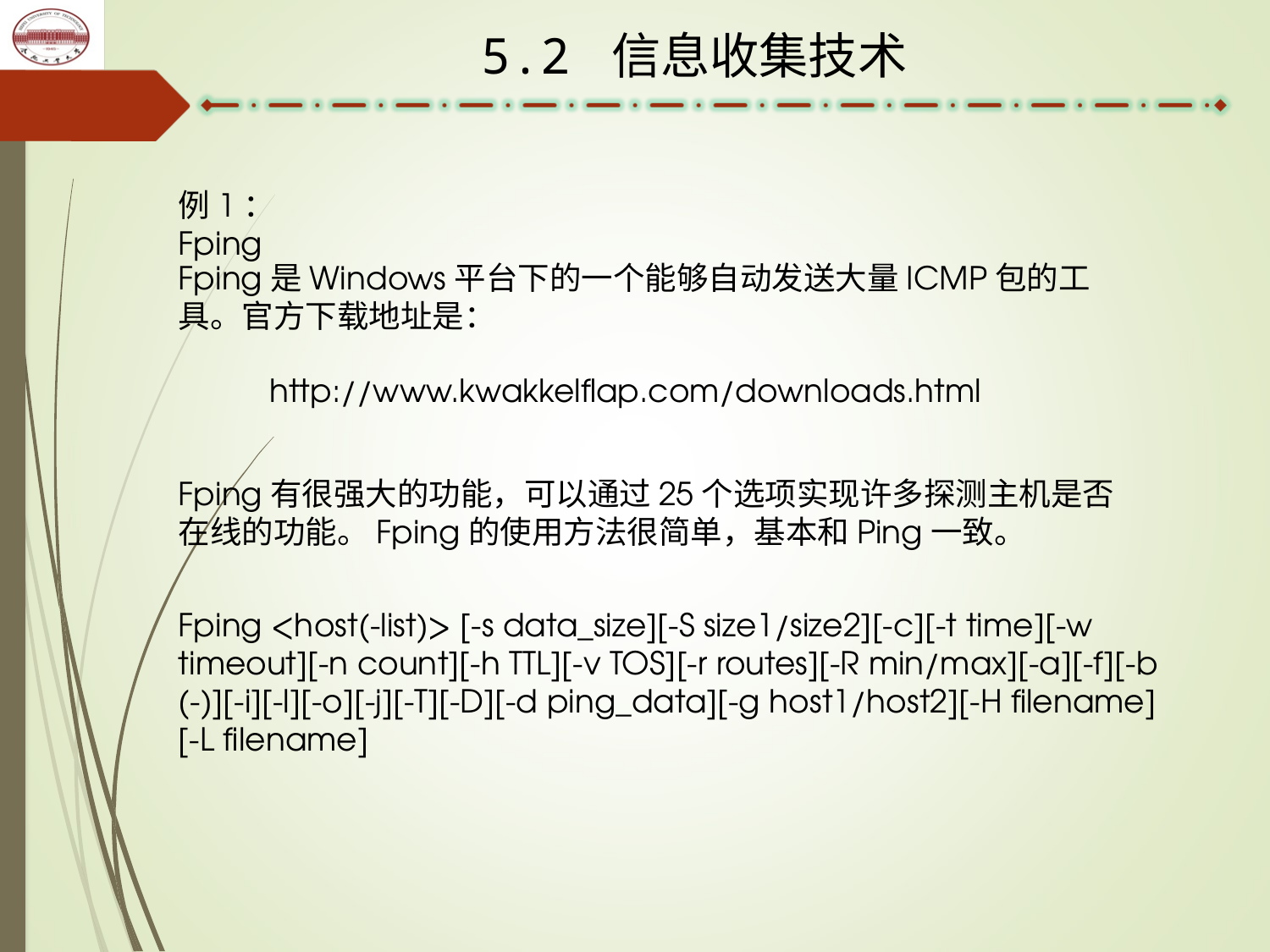

5.2 信息收集技术
例1：Fping
Fping是Windows平台下的一个能够自动发送大量ICMP包的工具。官方下载地址是：
http://www.kwakkelflap.com/downloads.html
Fping有很强大的功能，可以通过25个选项实现许多探测主机是否在线的功能。Fping的使用方法很简单，基本和Ping一致。
Fping <host(-list)> [-s data_size][-S size1/size2][-c][-t time][-w timeout][-n count][-h TTL][-v TOS][-r routes][-R min/max][-a][-f][-b (-)][-i][-l][-o][-j][-T][-D][-d ping_data][-g host1/host2][-H filename][-L filename]